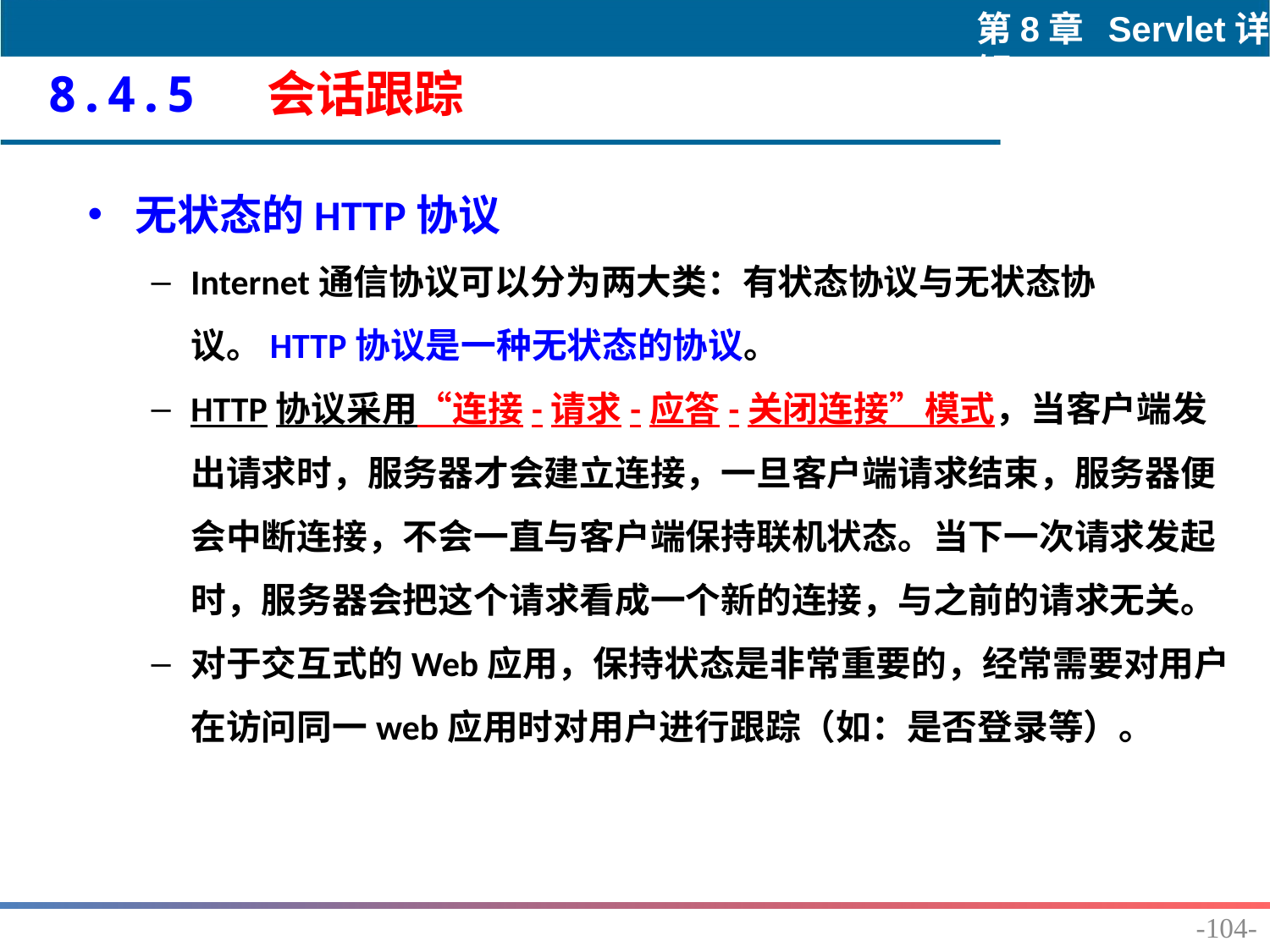

8.4.5  会话跟踪
无状态的HTTP协议
Internet通信协议可以分为两大类：有状态协议与无状态协议。HTTP协议是一种无状态的协议。
HTTP协议采用“连接-请求-应答-关闭连接”模式，当客户端发出请求时，服务器才会建立连接，一旦客户端请求结束，服务器便会中断连接，不会一直与客户端保持联机状态。当下一次请求发起时，服务器会把这个请求看成一个新的连接，与之前的请求无关。
对于交互式的Web应用，保持状态是非常重要的，经常需要对用户在访问同一web应用时对用户进行跟踪（如：是否登录等）。

-104-